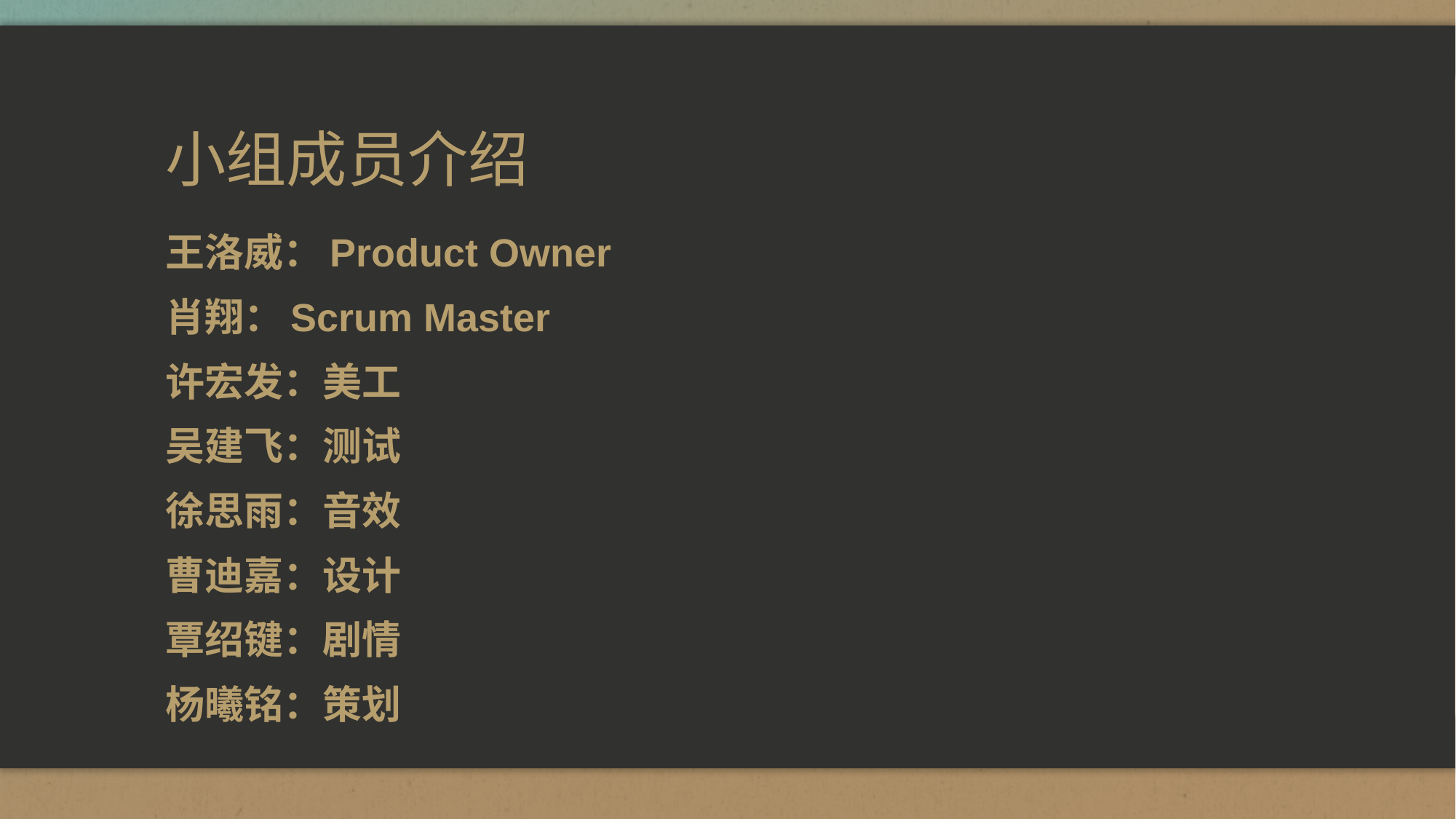

# 小组成员介绍
王洛威：Product Owner
肖翔：Scrum Master
许宏发：美工
吴建飞：测试
徐思雨：音效
曹迪嘉：设计
覃绍键：剧情
杨曦铭：策划